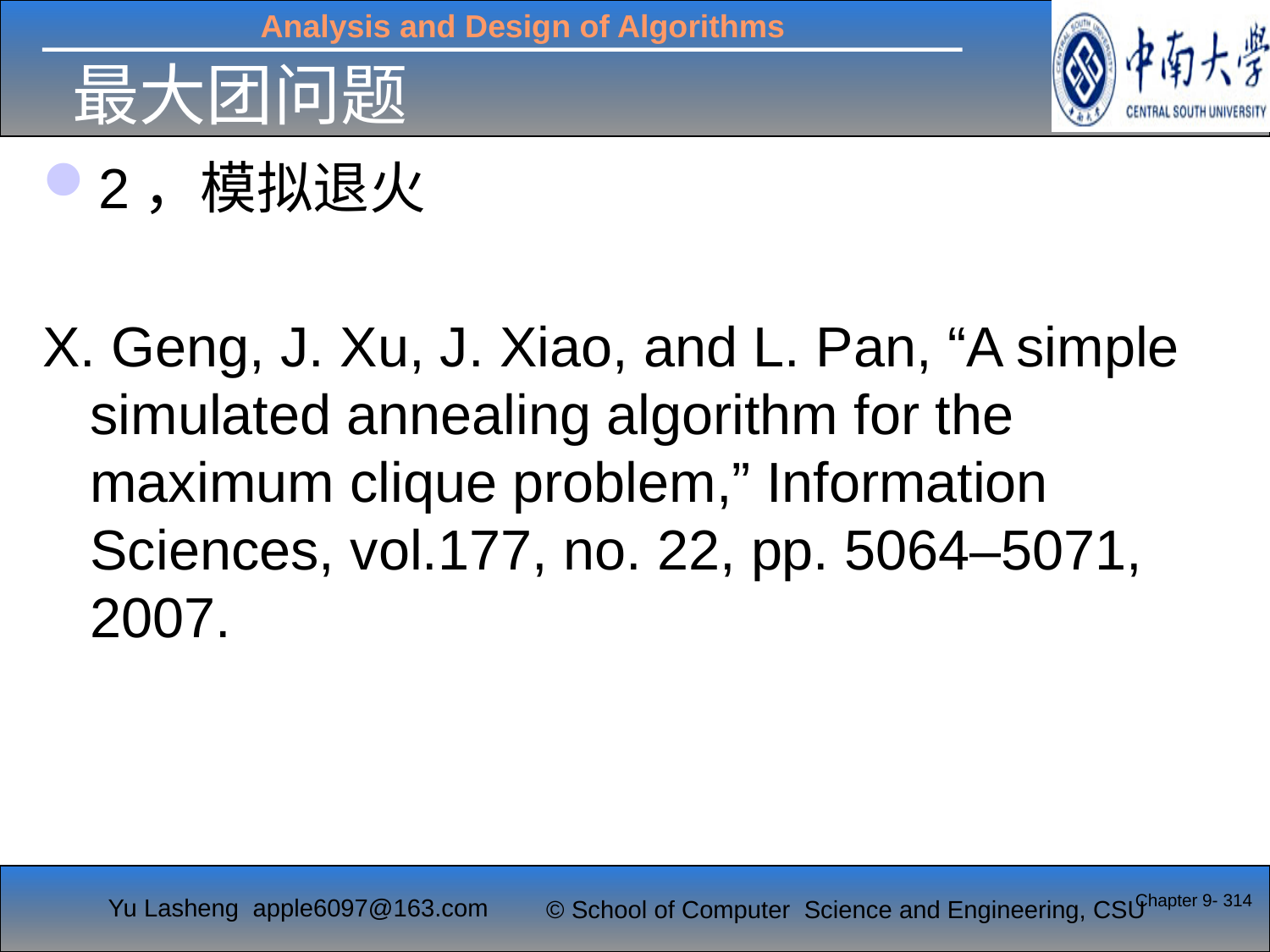

# 最大团问题
2，模拟退火

X. Geng, J. Xu, J. Xiao, and L. Pan, “A simple simulated annealing algorithm for the maximum clique problem,” Information Sciences, vol.177, no. 22, pp. 5064–5071, 2007.
Chapter 9- 314